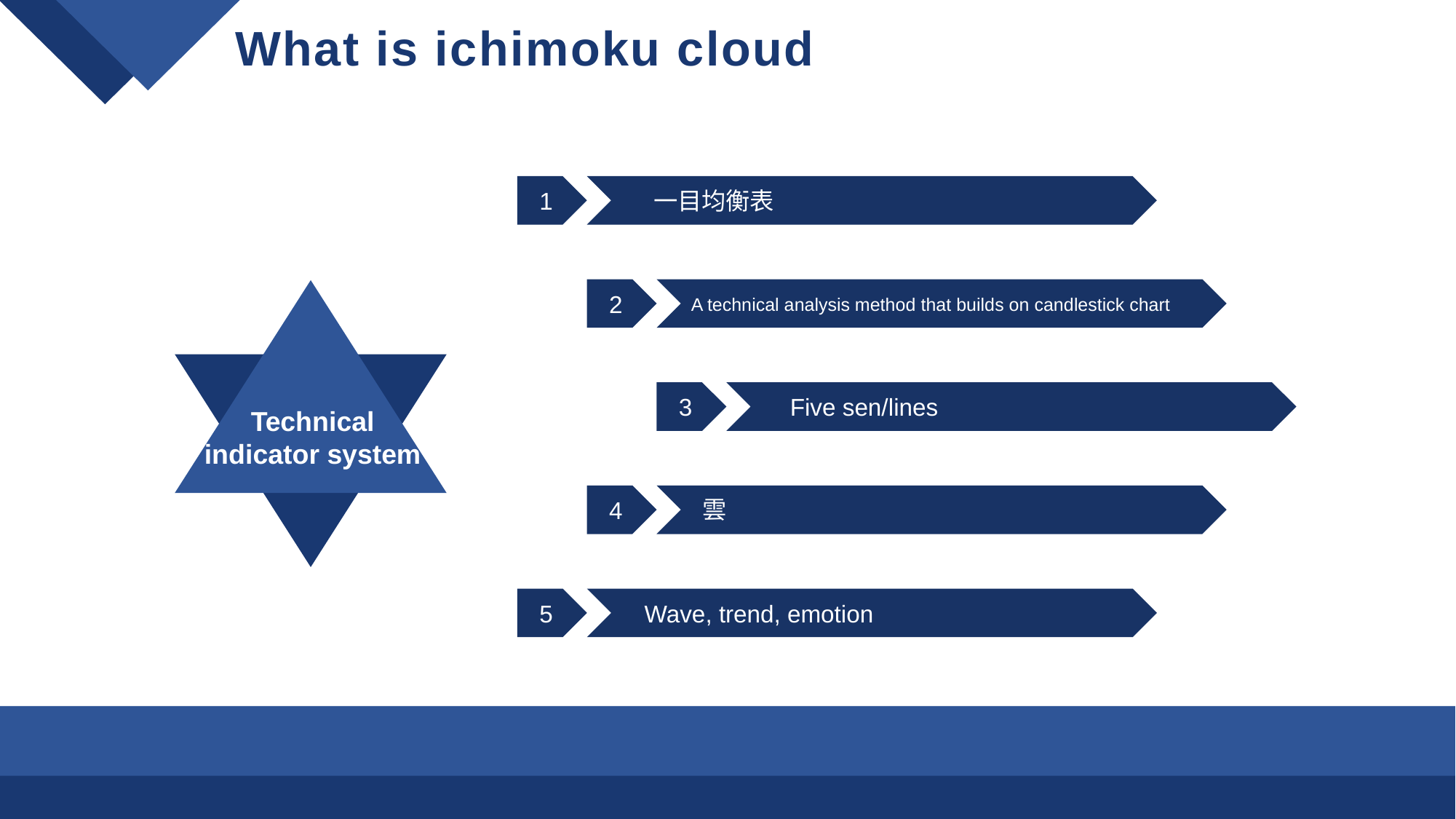

What is ichimoku cloud
1

一目均衡表
2

A technical analysis method that builds on candlestick chart

3

Five sen/lines
Technical indicator system
4

雲
5

Wave, trend, emotion